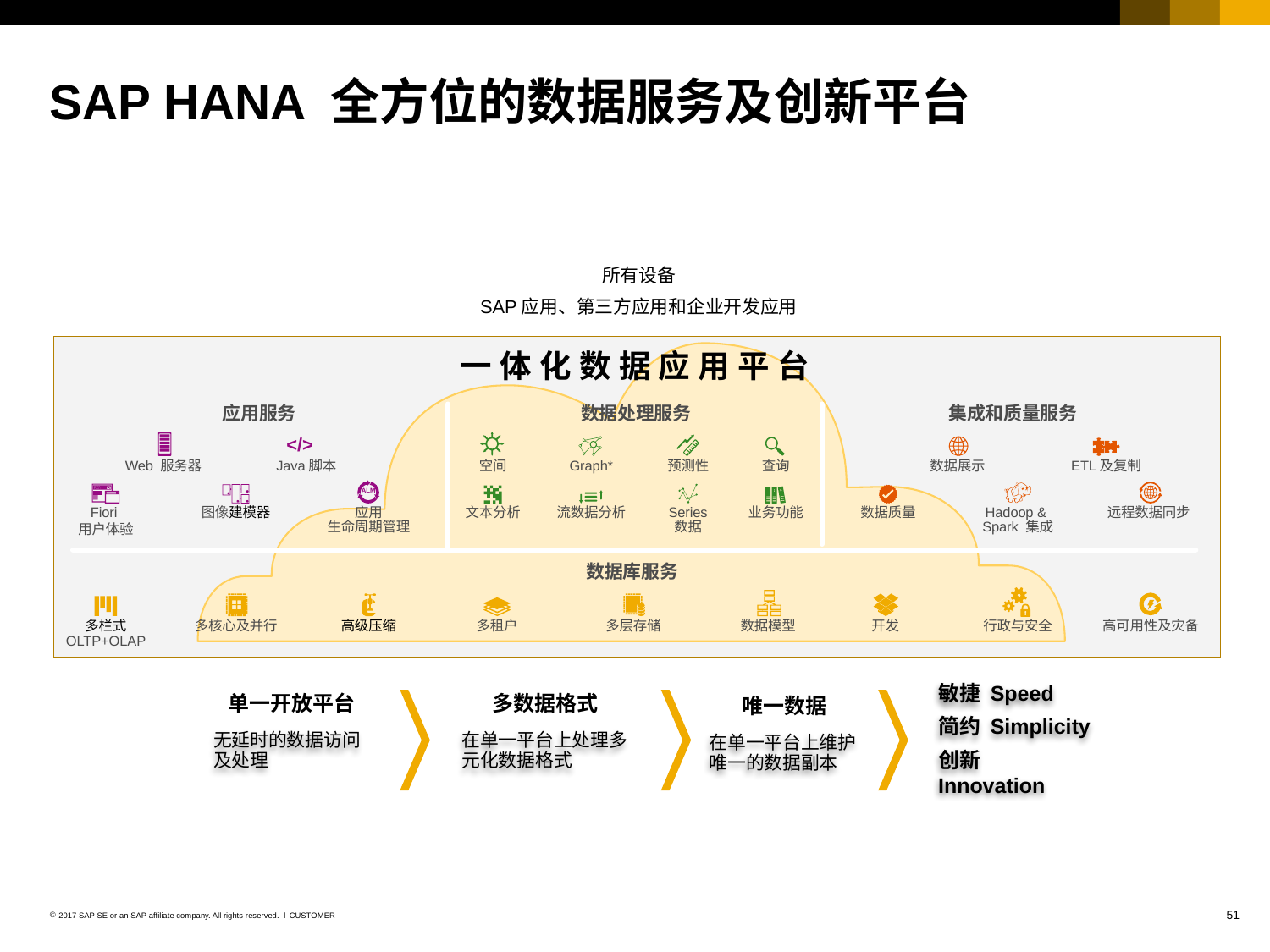

# SAP HANA 全方位的数据服务及创新平台
所有设备
SAP应用、第三方应用和企业开发应用

一体化数据应用平台
应用服务
数据处理服务
集成和质量服务

</>

Web 服务器
Java脚本
空间
Graph*
查询
数据展示
ETL及复制
预测性

ALM

图像建模器
文本分析
流数据分析
业务功能
数据质量
远程数据同步
Fiori
用户体验
应用
生命周期管理
Series
数据
Hadoop &
Spark 集成
数据库服务

多核心及并行
高级压缩
多租户
多层存储
数据模型
开发
行政与安全
高可用性及灾备
多栏式
OLTP+OLAP
单一开放平台
无延时的数据访问及处理
多数据格式
在单一平台上处理多元化数据格式
唯一数据
在单一平台上维护唯一的数据副本

敏捷 Speed
简约 Simplicity
创新 Innovation